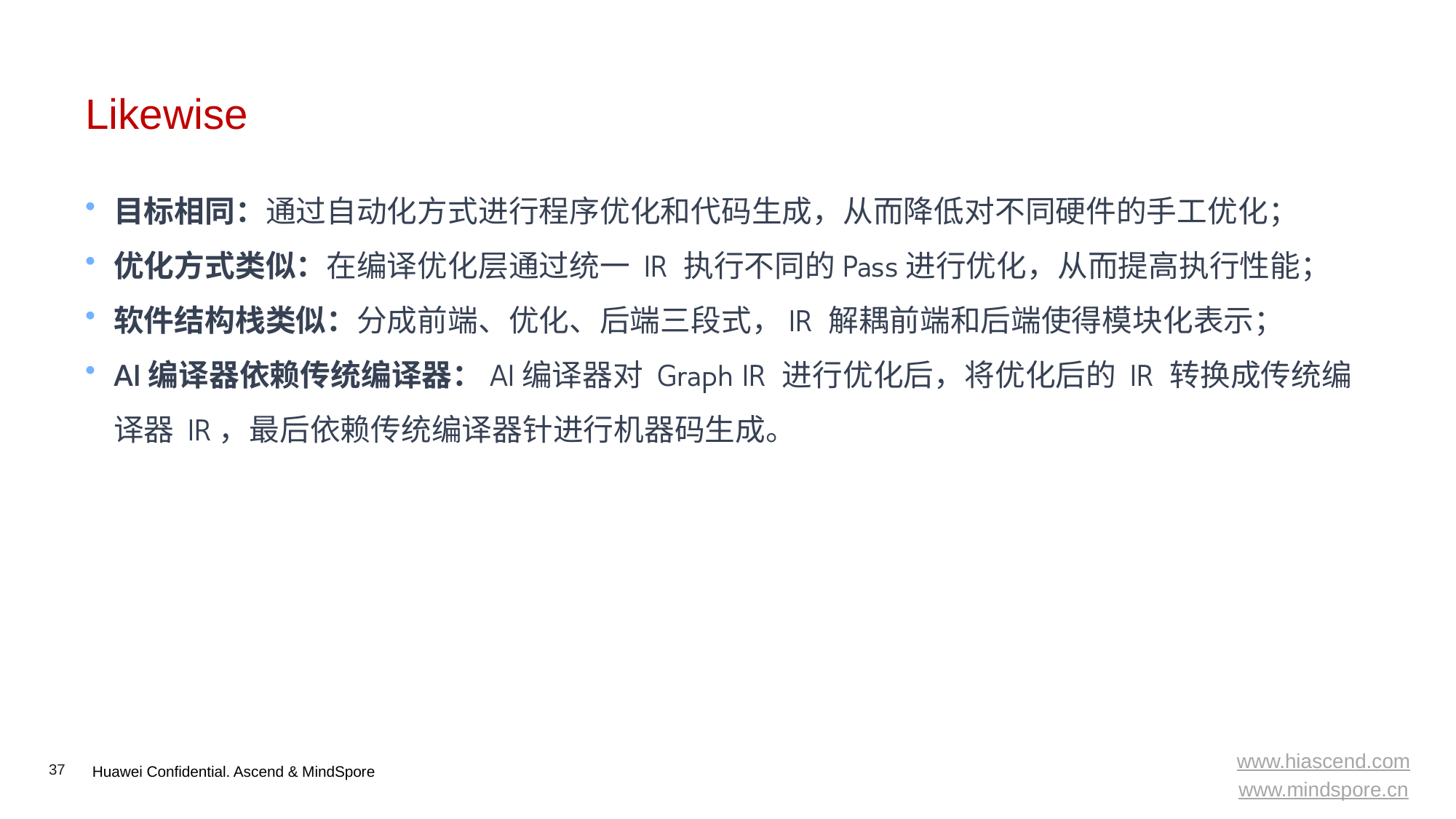

# Likewise
目标相同：通过自动化方式进行程序优化和代码生成，从而降低对不同硬件的手工优化；
优化方式类似：在编译优化层通过统一 IR 执行不同的Pass进行优化，从而提高执行性能；
软件结构栈类似：分成前端、优化、后端三段式，IR 解耦前端和后端使得模块化表示；
AI编译器依赖传统编译器：AI编译器对 Graph IR 进行优化后，将优化后的 IR 转换成传统编译器 IR，最后依赖传统编译器针进行机器码生成。